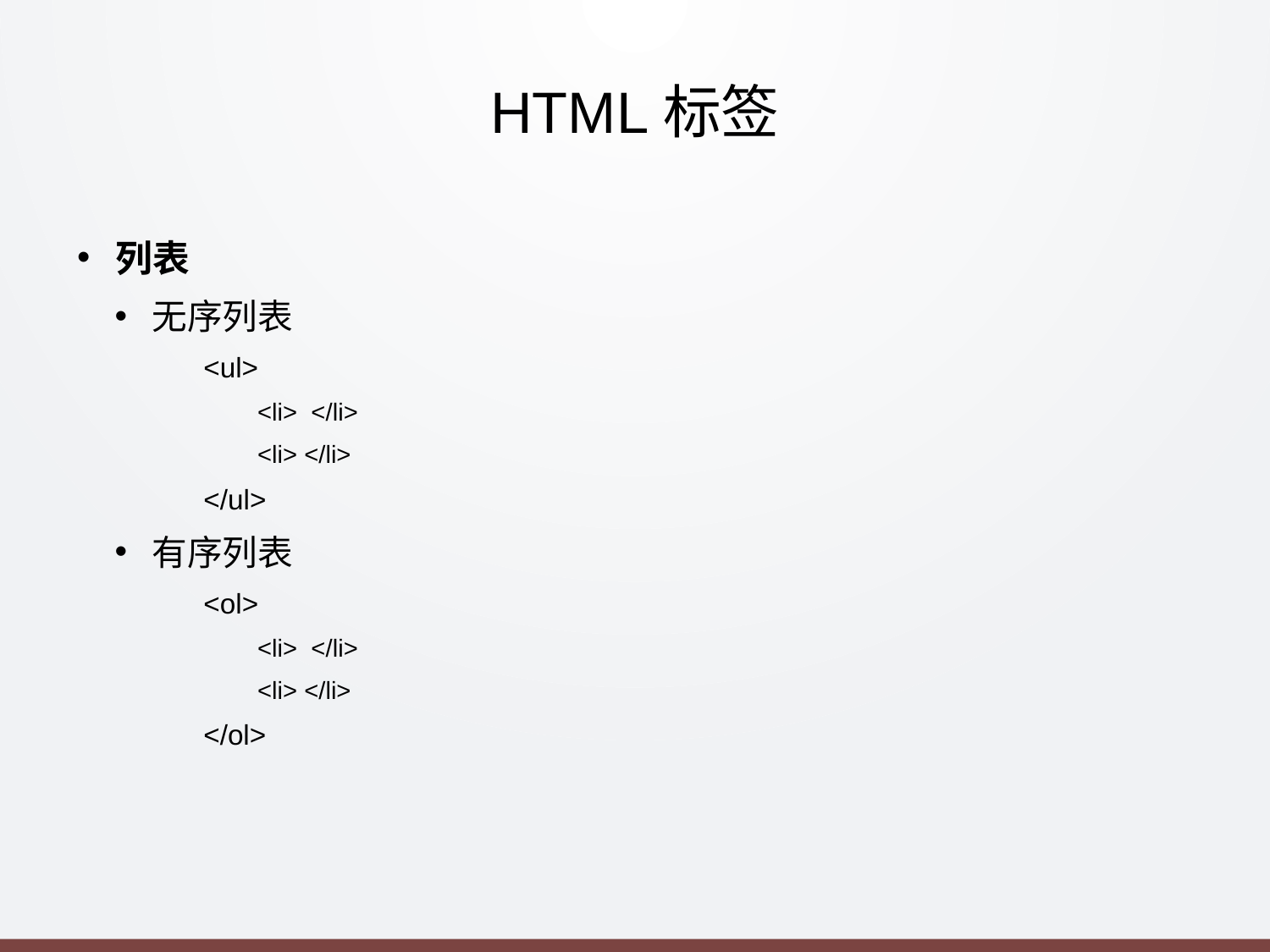

# HTML标签
列表
无序列表
<ul>
<li>  </li>
<li> </li>
</ul>
有序列表
<ol>
<li>  </li>
<li> </li>
</ol>